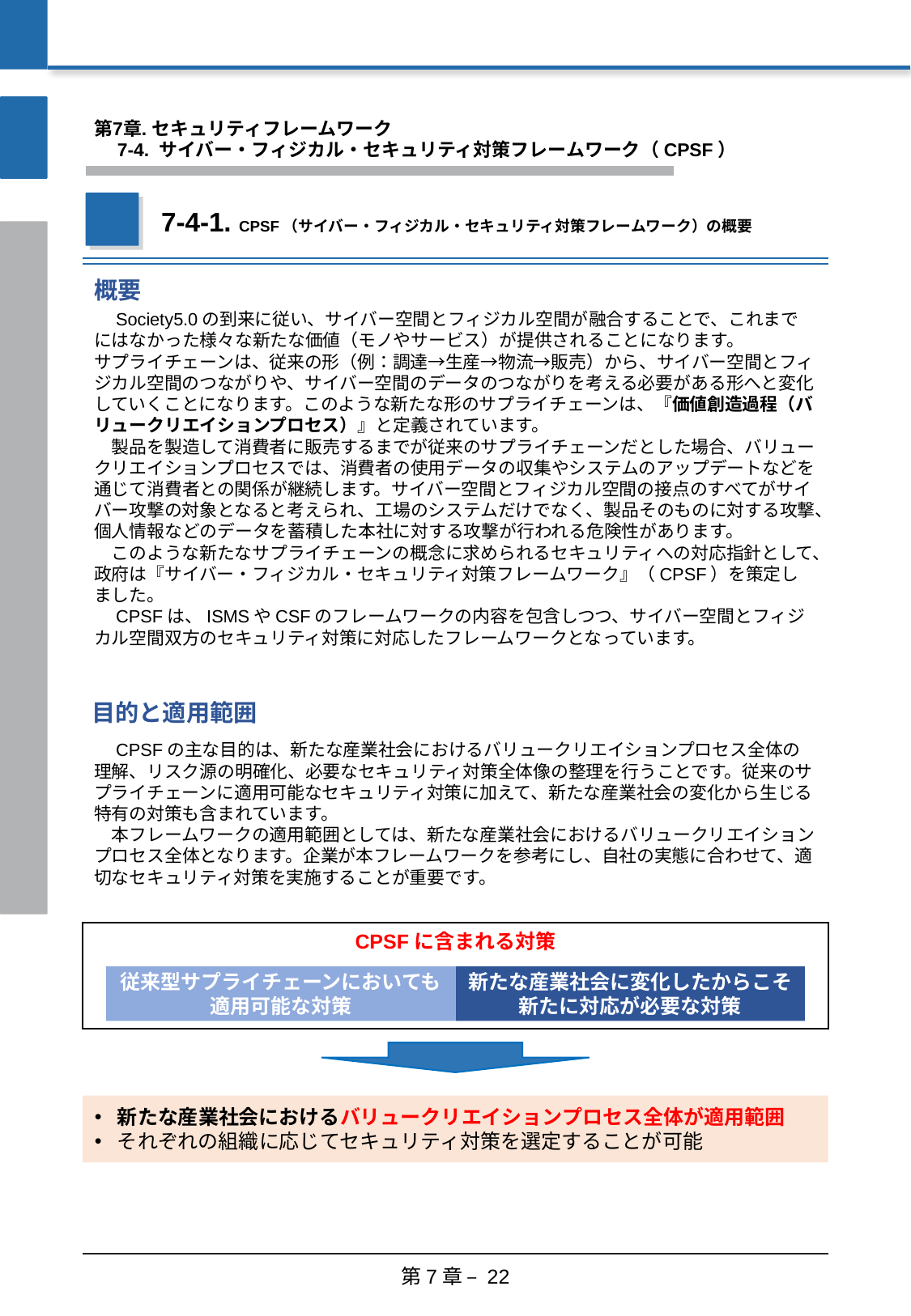

第7章. セキュリティフレームワーク
　7-4. サイバー・フィジカル・セキュリティ対策フレームワーク（CPSF）
7-4-1. CPSF（サイバー・フィジカル・セキュリティ対策フレームワーク）の概要
概要
　Society5.0の到来に従い、サイバー空間とフィジカル空間が融合することで、これまでにはなかった様々な新たな価値（モノやサービス）が提供されることになります。
サプライチェーンは、従来の形（例：調達→生産→物流→販売）から、サイバー空間とフィジカル空間のつながりや、サイバー空間のデータのつながりを考える必要がある形へと変化していくことになります。このような新たな形のサプライチェーンは、『価値創造過程（バリュークリエイションプロセス）』と定義されています。
　製品を製造して消費者に販売するまでが従来のサプライチェーンだとした場合、バリュークリエイションプロセスでは、消費者の使用データの収集やシステムのアップデートなどを通じて消費者との関係が継続します。サイバー空間とフィジカル空間の接点のすべてがサイバー攻撃の対象となると考えられ、工場のシステムだけでなく、製品そのものに対する攻撃、個人情報などのデータを蓄積した本社に対する攻撃が行われる危険性があります。
　このような新たなサプライチェーンの概念に求められるセキュリティへの対応指針として、政府は『サイバー・フィジカル・セキュリティ対策フレームワーク』（CPSF）を策定しました。
　CPSFは、ISMSやCSFのフレームワークの内容を包含しつつ、サイバー空間とフィジカル空間双方のセキュリティ対策に対応したフレームワークとなっています。
目的と適用範囲
　CPSFの主な目的は、新たな産業社会におけるバリュークリエイションプロセス全体の理解、リスク源の明確化、必要なセキュリティ対策全体像の整理を行うことです。従来のサプライチェーンに適用可能なセキュリティ対策に加えて、新たな産業社会の変化から生じる特有の対策も含まれています。
　本フレームワークの適用範囲としては、新たな産業社会におけるバリュークリエイションプロセス全体となります。企業が本フレームワークを参考にし、自社の実態に合わせて、適切なセキュリティ対策を実施することが重要です。
CPSFに含まれる対策
従来型サプライチェーンにおいても
適用可能な対策
新たな産業社会に変化したからこそ
新たに対応が必要な対策

新たな産業社会におけるバリュークリエイションプロセス全体が適用範囲
それぞれの組織に応じてセキュリティ対策を選定することが可能
第7章 – 22